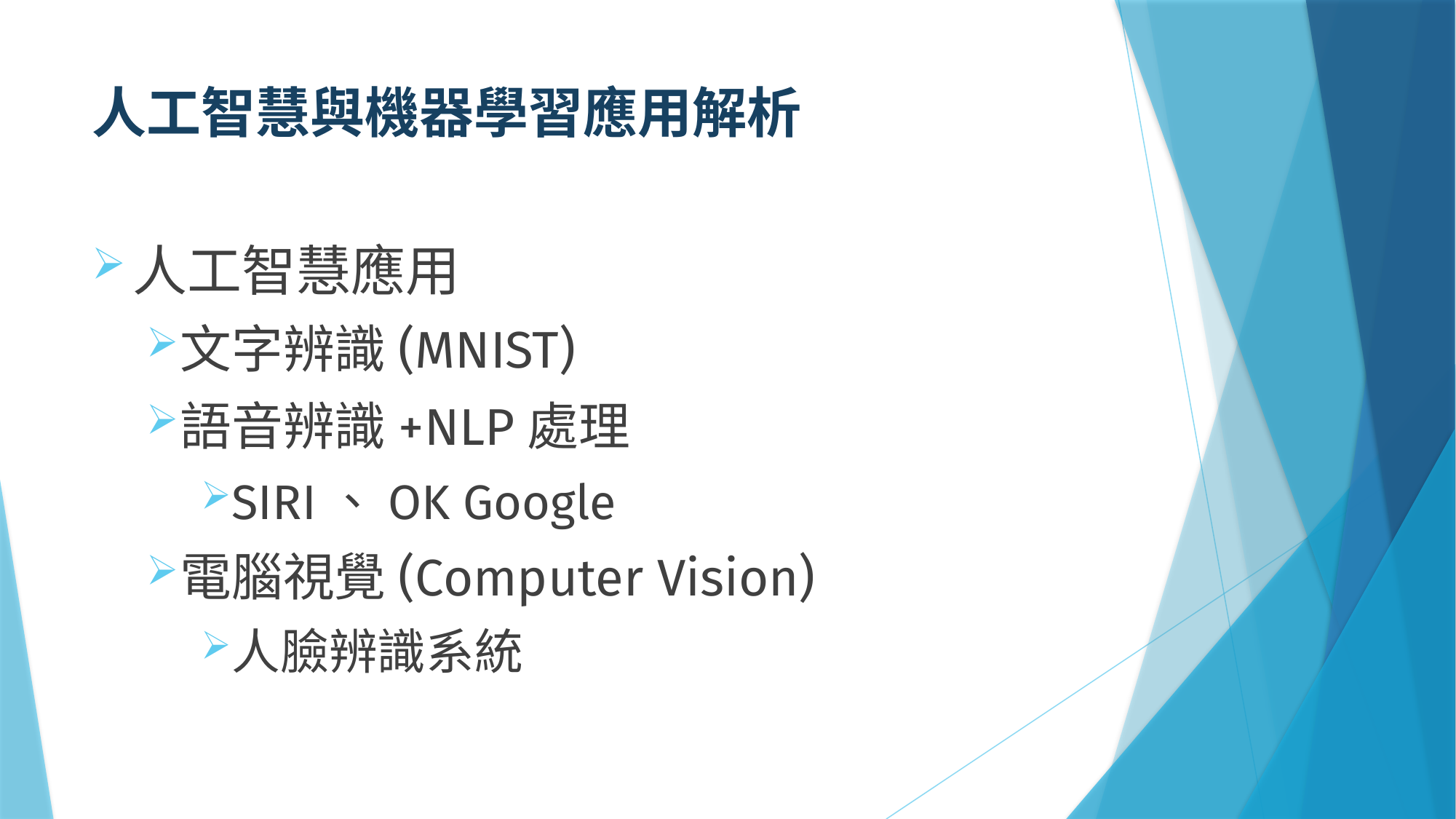

# 人工智慧與機器學習應用解析
人工智慧應用
文字辨識(MNIST)
語音辨識+NLP處理
SIRI、OK Google
電腦視覺(Computer Vision)
人臉辨識系統